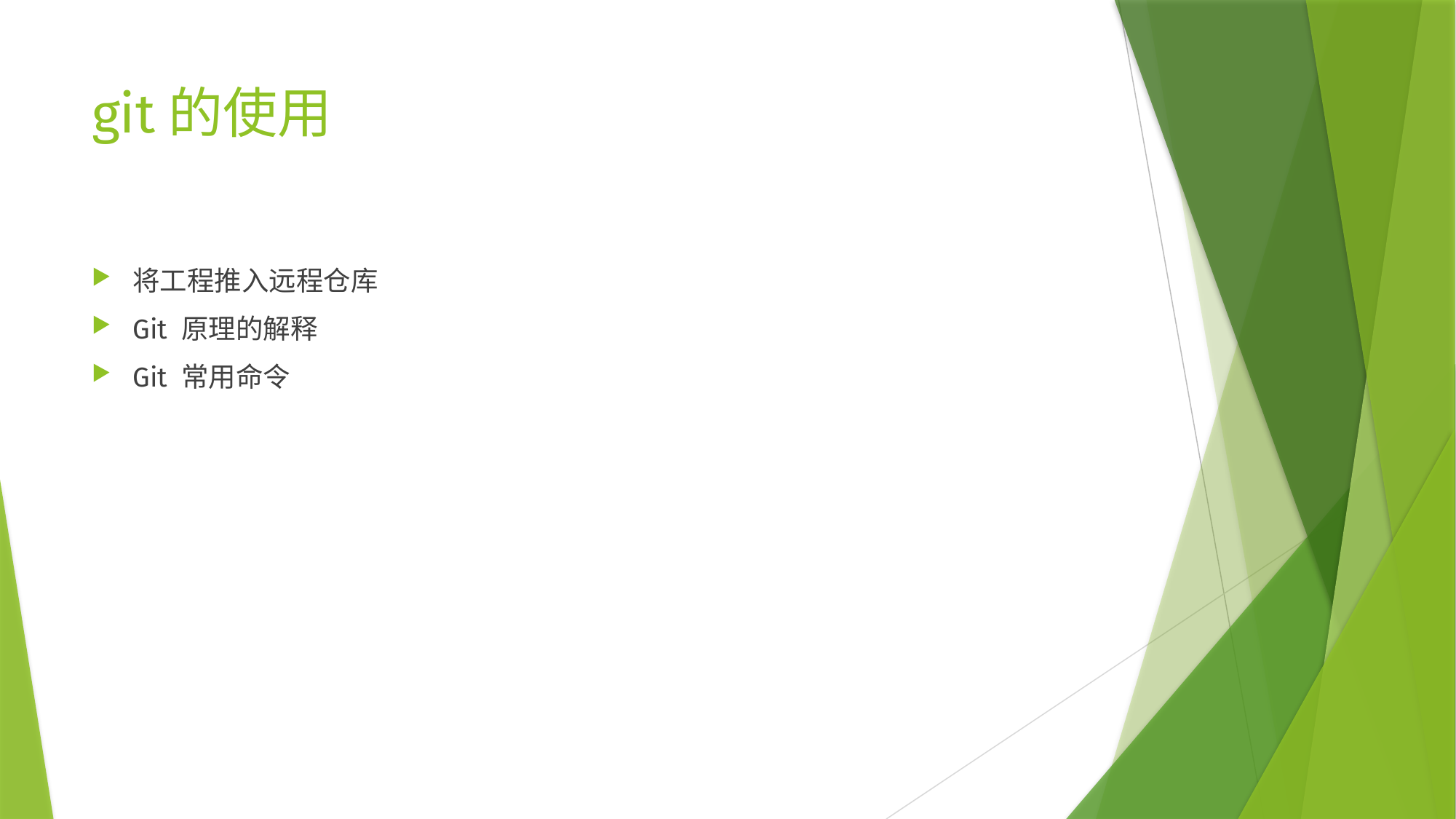

# git的使用
将工程推入远程仓库
Git 原理的解释
Git 常用命令